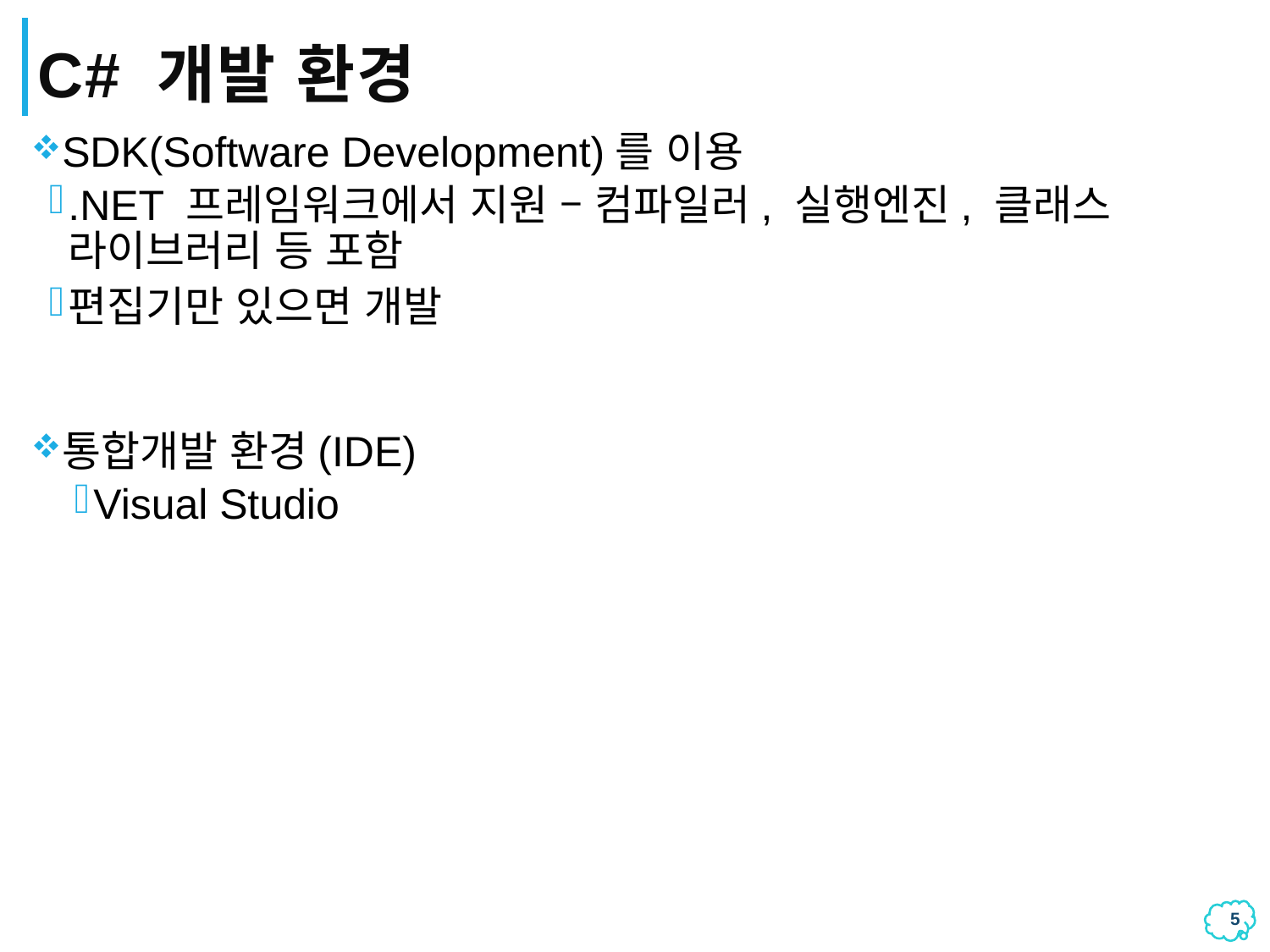

# C# 개발 환경
SDK(Software Development)를 이용
.NET 프레임워크에서 지원 – 컴파일러, 실행엔진, 클래스 라이브러리 등 포함
편집기만 있으면 개발

통합개발 환경(IDE)
Visual Studio

5